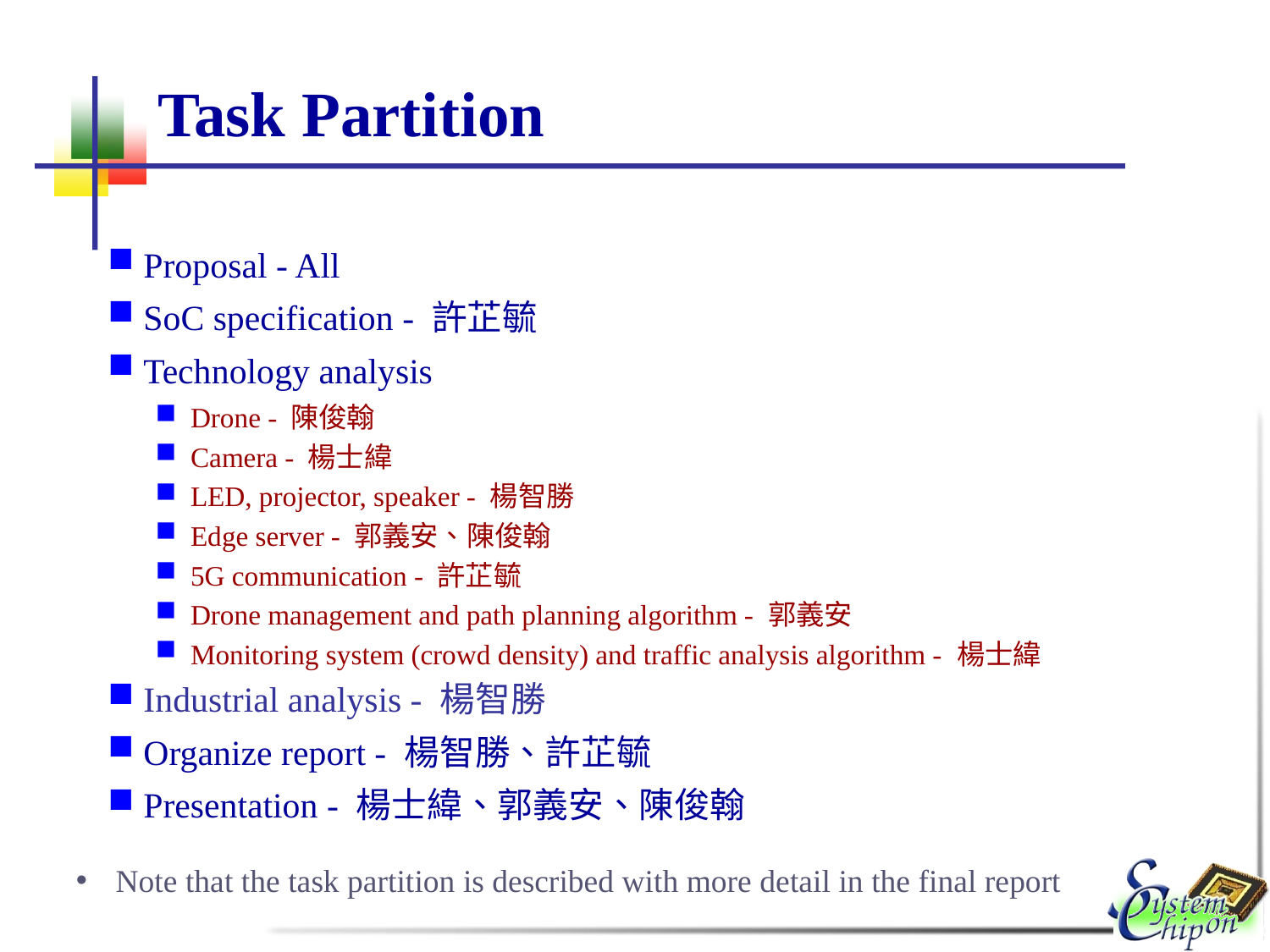

# Task Partition
Proposal - All
SoC specification - 許芷毓
Technology analysis
Drone - 陳俊翰
Camera - 楊士緯
LED, projector, speaker - 楊智勝
Edge server - 郭義安、陳俊翰
5G communication - 許芷毓
Drone management and path planning algorithm - 郭義安
Monitoring system (crowd density) and traffic analysis algorithm - 楊士緯
Industrial analysis - 楊智勝
Organize report - 楊智勝、許芷毓
Presentation - 楊士緯、郭義安、陳俊翰

Note that the task partition is described with more detail in the final report